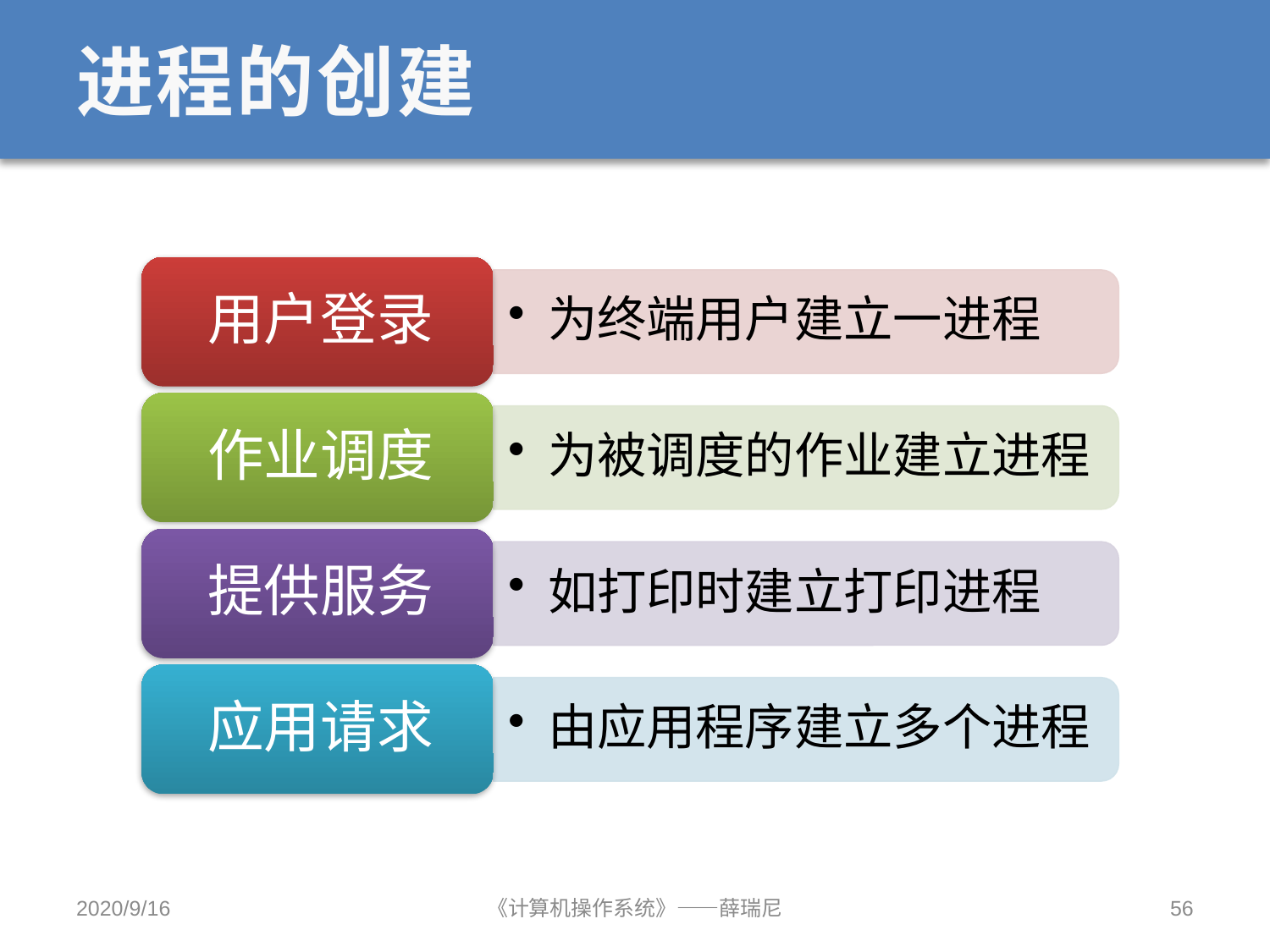

# 进程的创建
为终端用户建立一进程
用户登录
为被调度的作业建立进程
作业调度
如打印时建立打印进程
提供服务
由应用程序建立多个进程
应用请求
2020/9/16
《计算机操作系统》——薛瑞尼
56